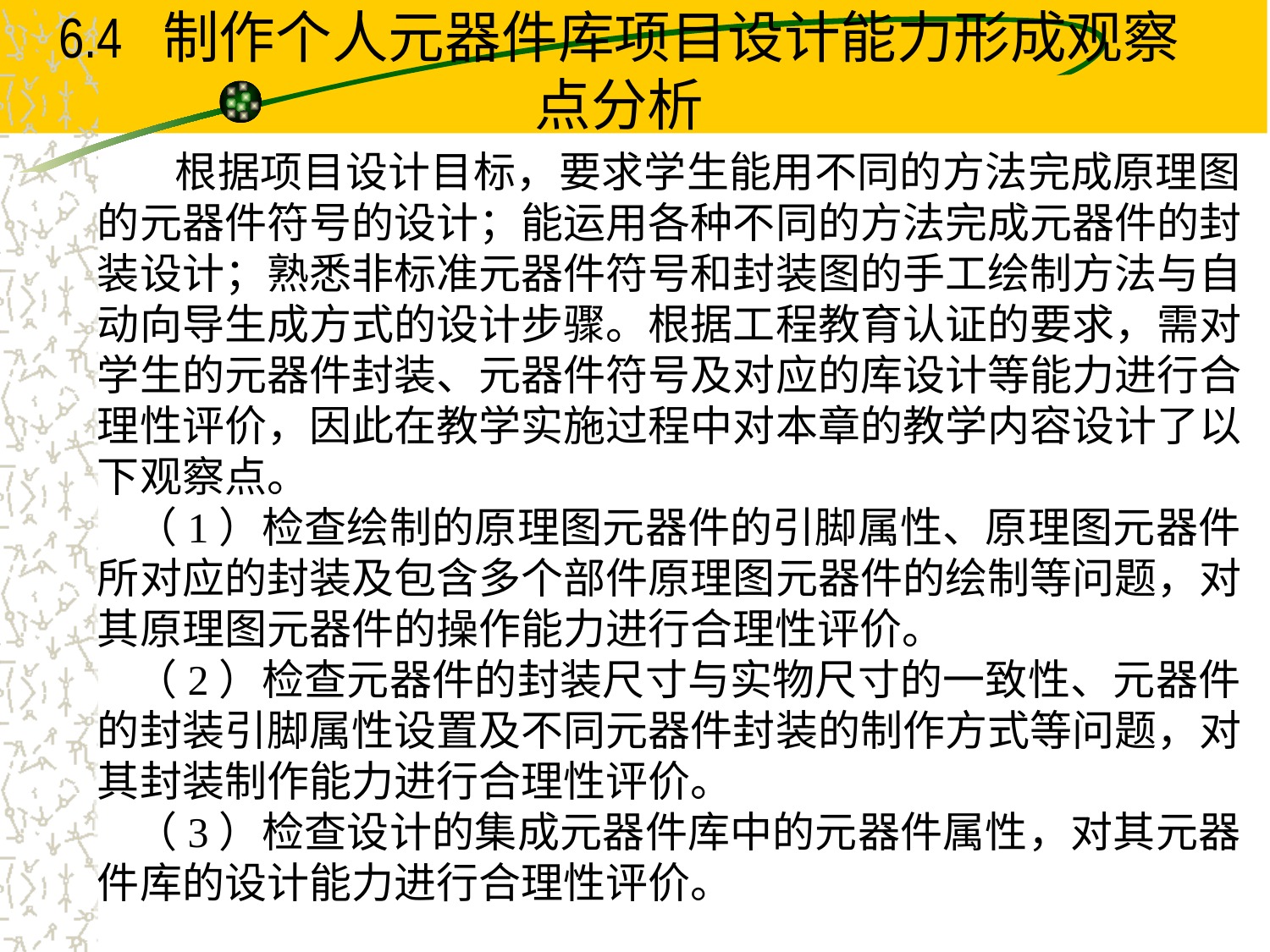

# 6.4  制作个人元器件库项目设计能力形成观察点分析
   根据项目设计目标，要求学生能用不同的方法完成原理图的元器件符号的设计；能运用各种不同的方法完成元器件的封装设计；熟悉非标准元器件符号和封装图的手工绘制方法与自动向导生成方式的设计步骤。根据工程教育认证的要求，需对学生的元器件封装、元器件符号及对应的库设计等能力进行合理性评价，因此在教学实施过程中对本章的教学内容设计了以下观察点。
（1）检查绘制的原理图元器件的引脚属性、原理图元器件所对应的封装及包含多个部件原理图元器件的绘制等问题，对其原理图元器件的操作能力进行合理性评价。
（2）检查元器件的封装尺寸与实物尺寸的一致性、元器件的封装引脚属性设置及不同元器件封装的制作方式等问题，对其封装制作能力进行合理性评价。
（3）检查设计的集成元器件库中的元器件属性，对其元器件库的设计能力进行合理性评价。